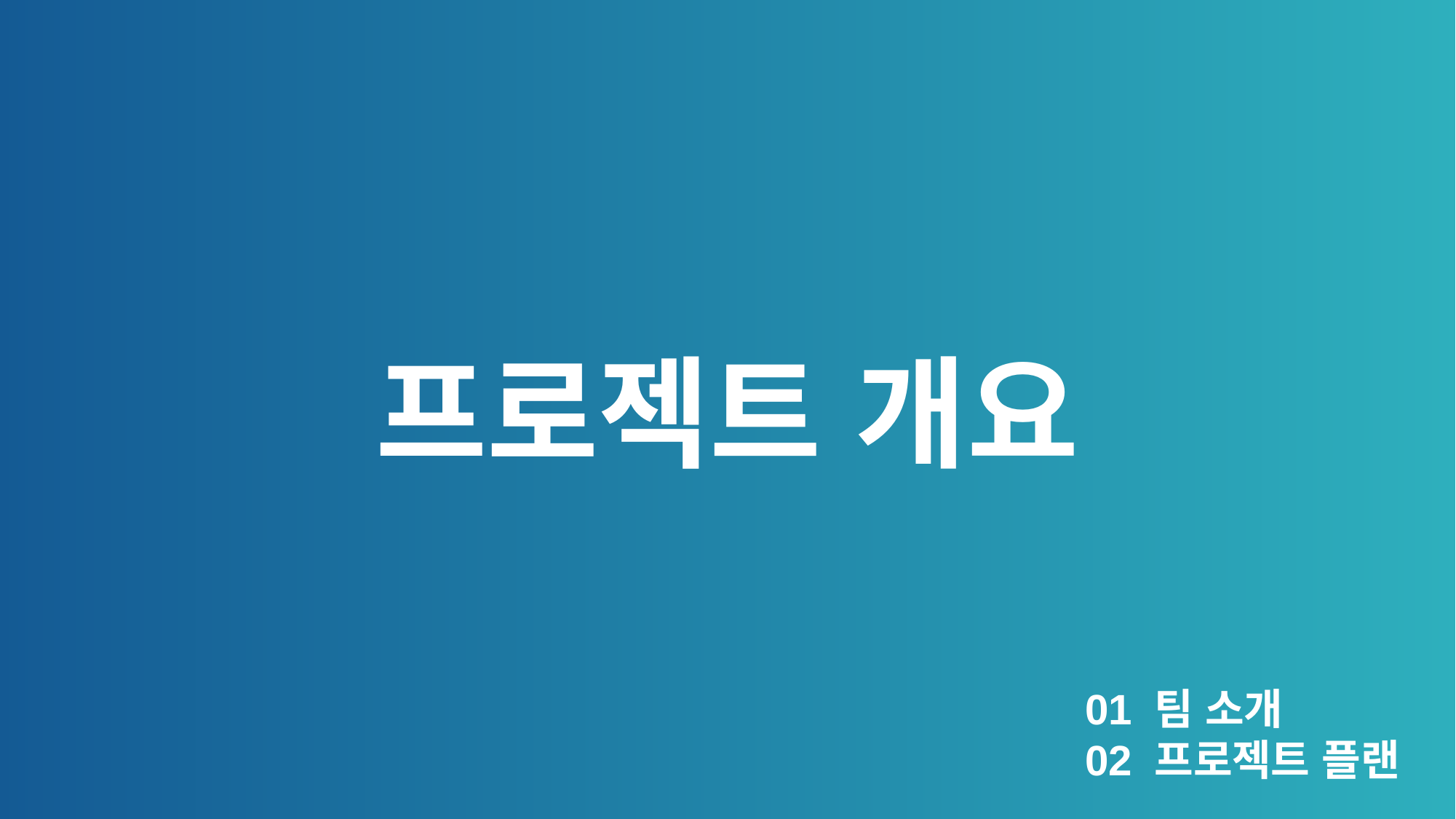

프로젝트 개요
01 팀 소개
02 프로젝트 플랜